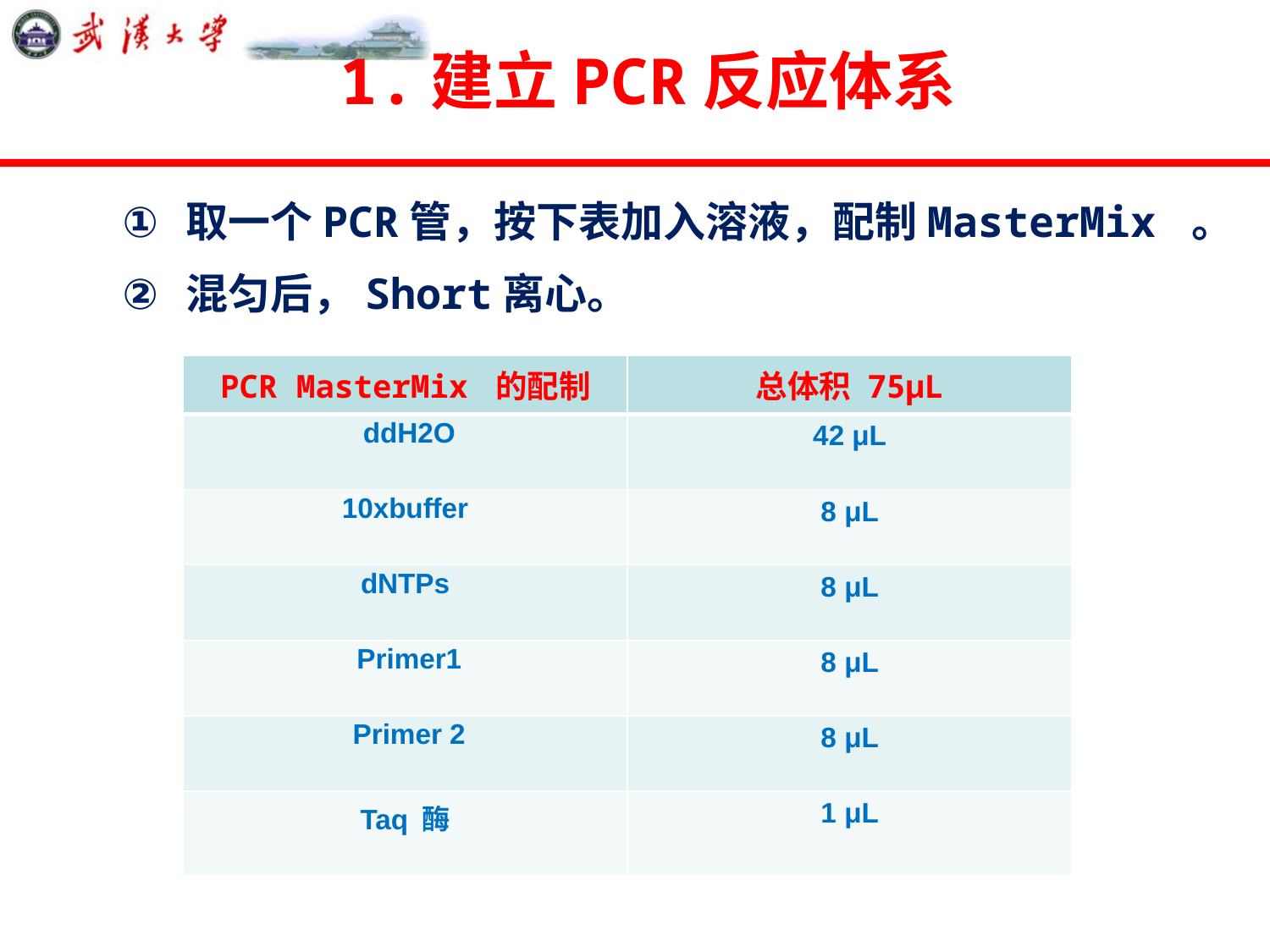

# 1.建立PCR反应体系
取一个PCR管，按下表加入溶液，配制MasterMix 。
混匀后，Short离心。

| PCR MasterMix 的配制 | 总体积 75μL |
| --- | --- |
| ddH2O | 42 μL |
| 10xbuffer | 8 μL |
| dNTPs | 8 μL |
| Primer1 | 8 μL |
| Primer 2 | 8 μL |
| Taq 酶 | 1 μL |